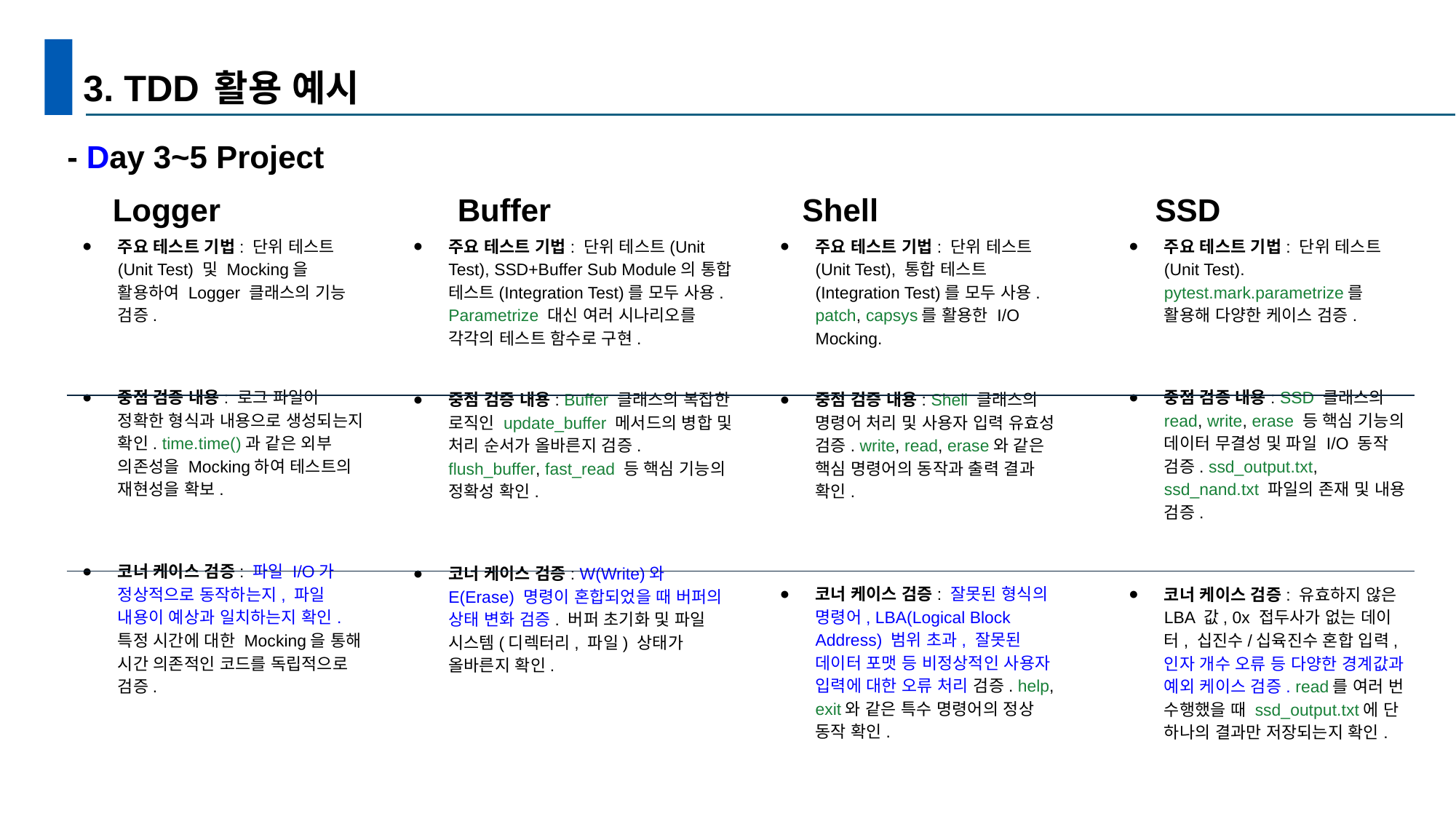

# 3. TDD 활용 예시
- Day 3~5 Project
Logger
Buffer
Shell
SSD
주요 테스트 기법: 단위 테스트(Unit Test) 및 Mocking을 활용하여 Logger 클래스의 기능 검증.

중점 검증 내용: 로그 파일이 정확한 형식과 내용으로 생성되는지 확인. time.time()과 같은 외부 의존성을 Mocking하여 테스트의 재현성을 확보.

코너 케이스 검증: 파일 I/O가 정상적으로 동작하는지, 파일 내용이 예상과 일치하는지 확인. 특정 시간에 대한 Mocking을 통해 시간 의존적인 코드를 독립적으로 검증.
주요 테스트 기법: 단위 테스트(Unit Test), SSD+Buffer Sub Module의 통합 테스트(Integration Test)를 모두 사용. Parametrize 대신 여러 시나리오를 각각의 테스트 함수로 구현.

중점 검증 내용: Buffer 클래스의 복잡한 로직인 update_buffer 메서드의 병합 및 처리 순서가 올바른지 검증. flush_buffer, fast_read 등 핵심 기능의 정확성 확인.

코너 케이스 검증: W(Write)와 E(Erase) 명령이 혼합되었을 때 버퍼의 상태 변화 검증. 버퍼 초기화 및 파일 시스템(디렉터리, 파일) 상태가 올바른지 확인.
주요 테스트 기법: 단위 테스트(Unit Test), 통합 테스트(Integration Test)를 모두 사용. patch, capsys를 활용한 I/O Mocking.

중점 검증 내용: Shell 클래스의 명령어 처리 및 사용자 입력 유효성 검증. write, read, erase와 같은 핵심 명령어의 동작과 출력 결과 확인.

코너 케이스 검증: 잘못된 형식의 명령어, LBA(Logical Block Address) 범위 초과, 잘못된 데이터 포맷 등 비정상적인 사용자 입력에 대한 오류 처리 검증. help, exit와 같은 특수 명령어의 정상 동작 확인.
주요 테스트 기법: 단위 테스트(Unit Test). pytest.mark.parametrize를 활용해 다양한 케이스 검증.

중점 검증 내용: SSD 클래스의 read, write, erase 등 핵심 기능의 데이터 무결성 및 파일 I/O 동작 검증. ssd_output.txt, ssd_nand.txt 파일의 존재 및 내용 검증.

코너 케이스 검증: 유효하지 않은 LBA 값, 0x 접두사가 없는 데이터, 십진수/십육진수 혼합 입력, 인자 개수 오류 등 다양한 경계값과 예외 케이스 검증. read를 여러 번 수행했을 때 ssd_output.txt에 단 하나의 결과만 저장되는지 확인.